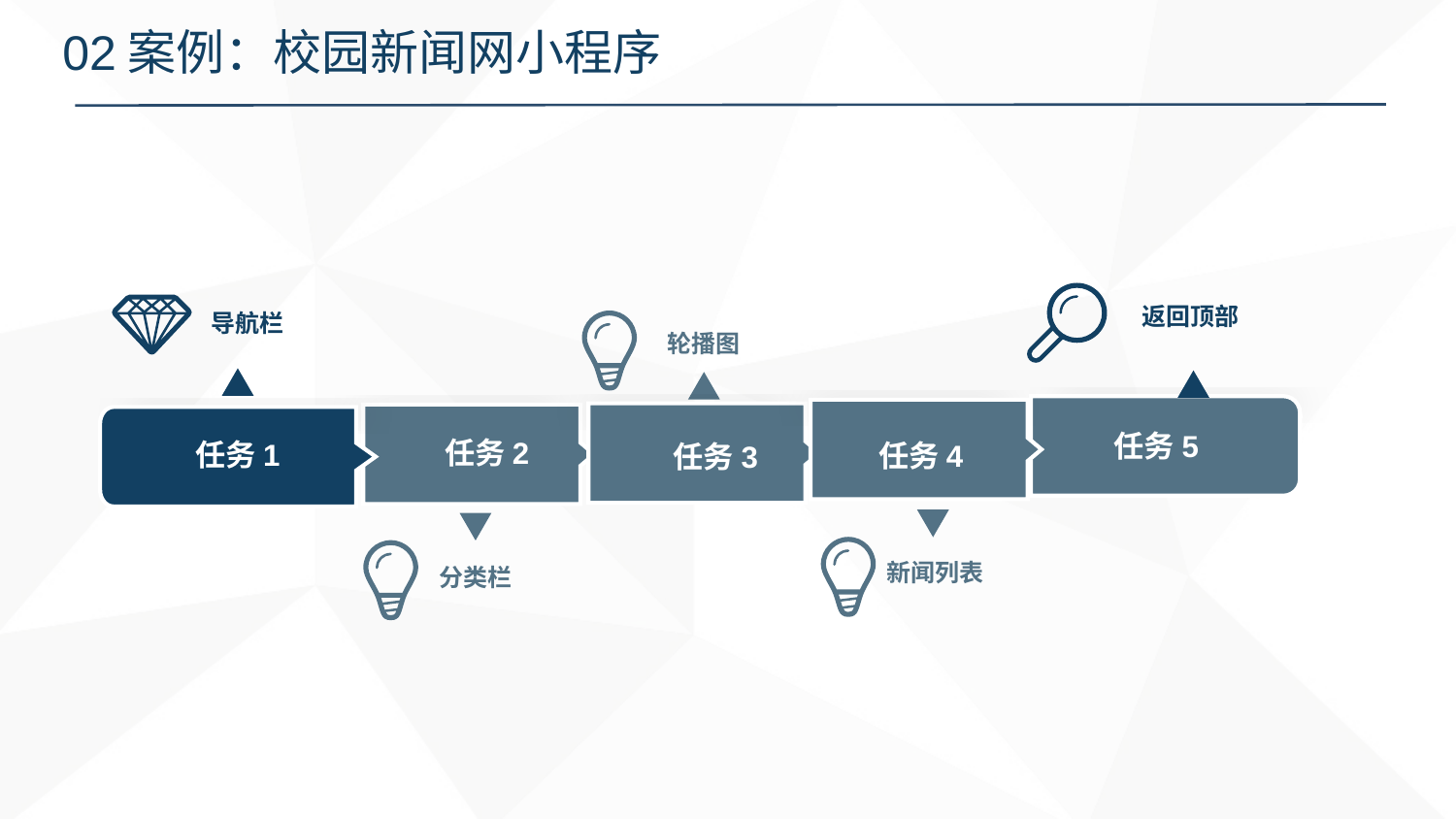

# 02案例：校园新闻网小程序

返回顶部
导航栏

轮播图

任务5
任务2
任务1
任务4
任务3

新闻列表
分类栏